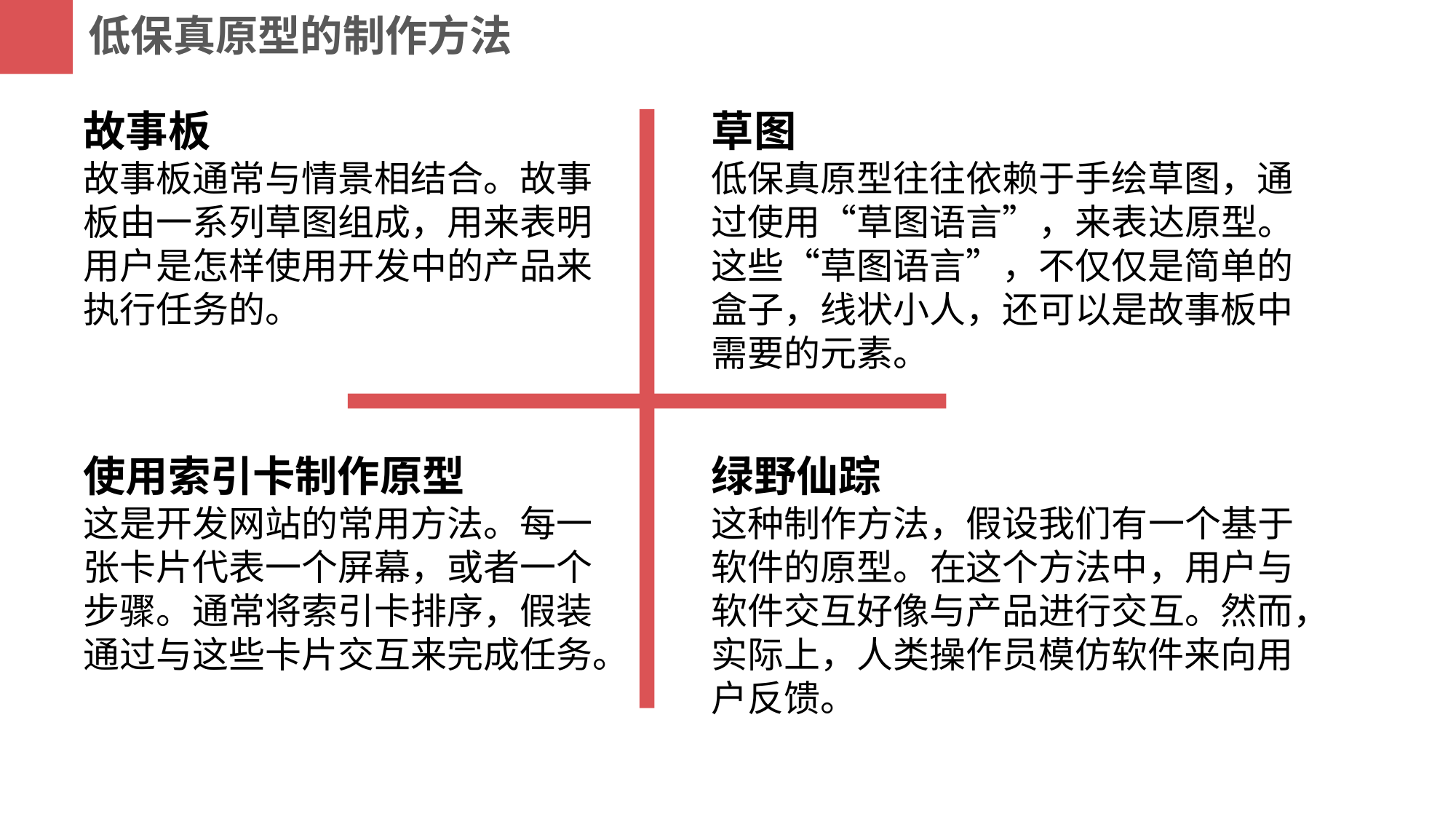

低保真原型的制作方法
故事板
故事板通常与情景相结合。故事板由一系列草图组成，用来表明用户是怎样使用开发中的产品来执行任务的。
草图
低保真原型往往依赖于手绘草图，通过使用“草图语言”，来表达原型。这些“草图语言”，不仅仅是简单的盒子，线状小人，还可以是故事板中需要的元素。

使用索引卡制作原型
这是开发网站的常用方法。每一张卡片代表一个屏幕，或者一个步骤。通常将索引卡排序，假装通过与这些卡片交互来完成任务。
绿野仙踪
这种制作方法，假设我们有一个基于软件的原型。在这个方法中，用户与软件交互好像与产品进行交互。然而，实际上，人类操作员模仿软件来向用户反馈。